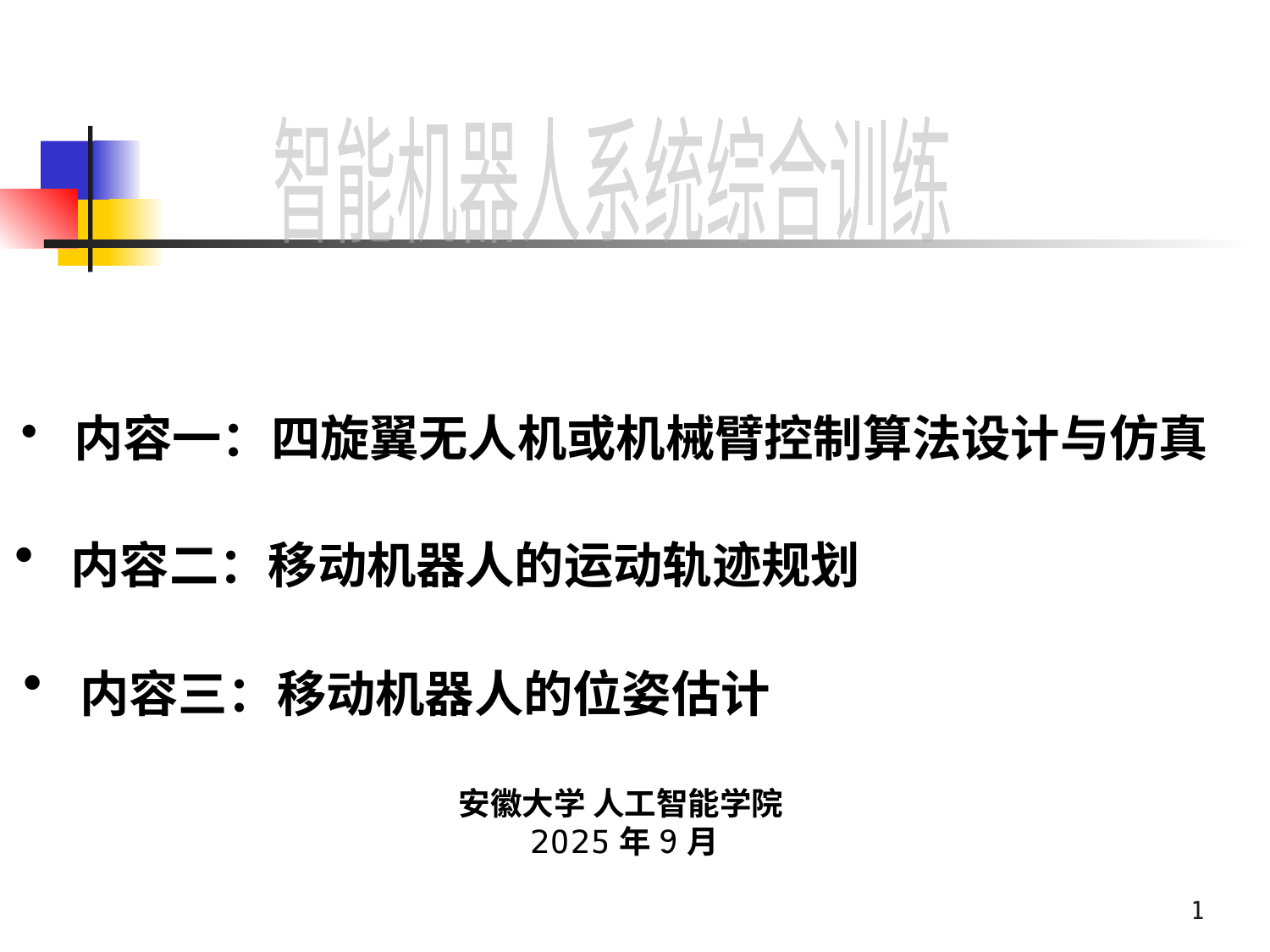

智能机器人系统综合训练
 内容一：四旋翼无人机或机械臂控制算法设计与仿真
 内容二：移动机器人的运动轨迹规划
 内容三：移动机器人的位姿估计
安徽大学 人工智能学院
2025年9月
1
1